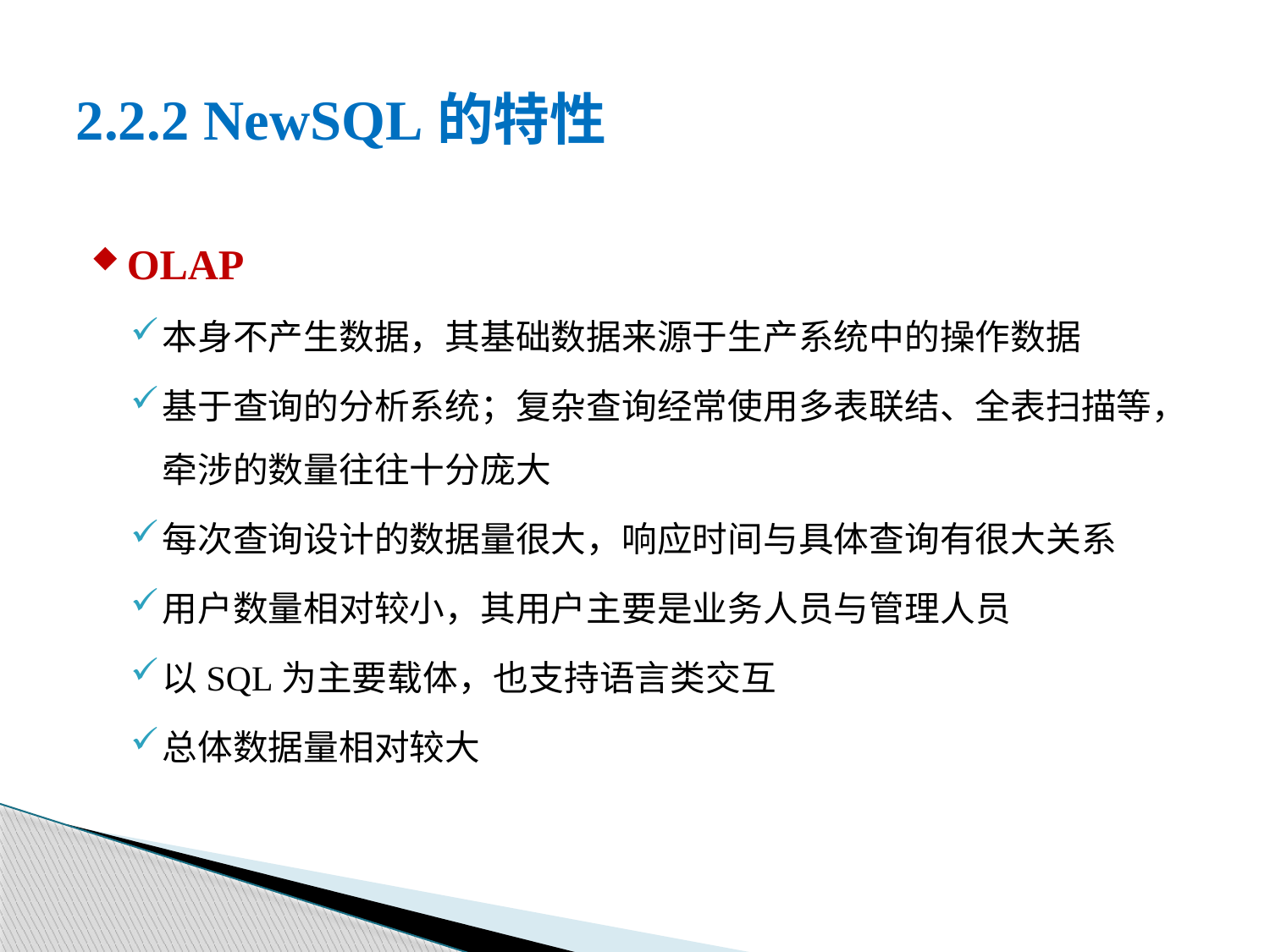

# 2.2.2 NewSQL的特性
OLAP
本身不产生数据，其基础数据来源于生产系统中的操作数据
基于查询的分析系统；复杂查询经常使用多表联结、全表扫描等，牵涉的数量往往十分庞大
每次查询设计的数据量很大，响应时间与具体查询有很大关系
用户数量相对较小，其用户主要是业务人员与管理人员
以SQL为主要载体，也支持语言类交互
总体数据量相对较大